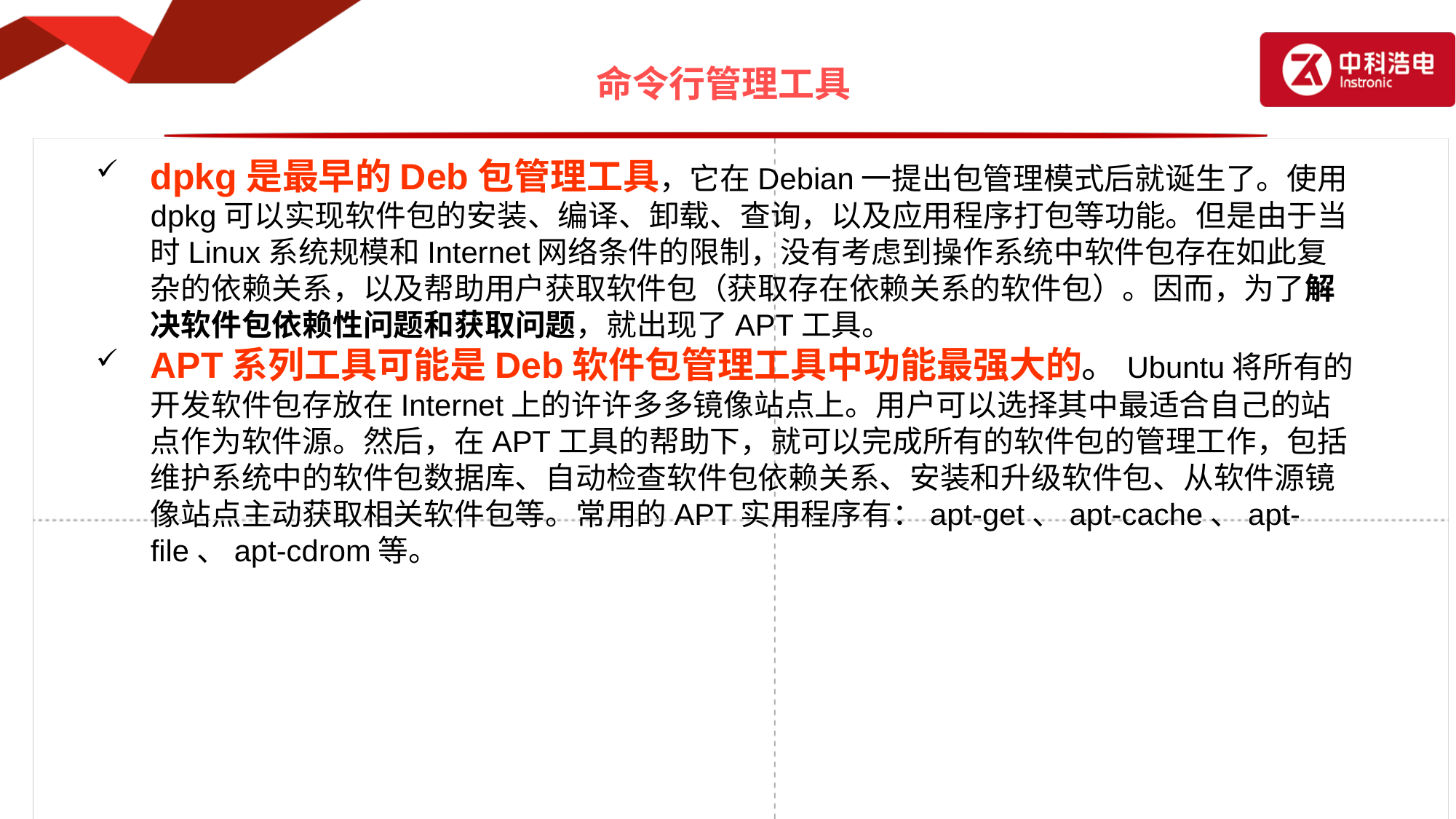

# 命令行管理工具
dpkg是最早的Deb包管理工具，它在Debian一提出包管理模式后就诞生了。使用dpkg可以实现软件包的安装、编译、卸载、查询，以及应用程序打包等功能。但是由于当时Linux系统规模和Internet网络条件的限制，没有考虑到操作系统中软件包存在如此复杂的依赖关系，以及帮助用户获取软件包（获取存在依赖关系的软件包）。因而，为了解决软件包依赖性问题和获取问题，就出现了APT工具。
APT系列工具可能是Deb软件包管理工具中功能最强大的。Ubuntu将所有的开发软件包存放在Internet上的许许多多镜像站点上。用户可以选择其中最适合自己的站点作为软件源。然后，在APT工具的帮助下，就可以完成所有的软件包的管理工作，包括维护系统中的软件包数据库、自动检查软件包依赖关系、安装和升级软件包、从软件源镜像站点主动获取相关软件包等。常用的APT实用程序有：apt-get、apt-cache、apt-file、apt-cdrom等。